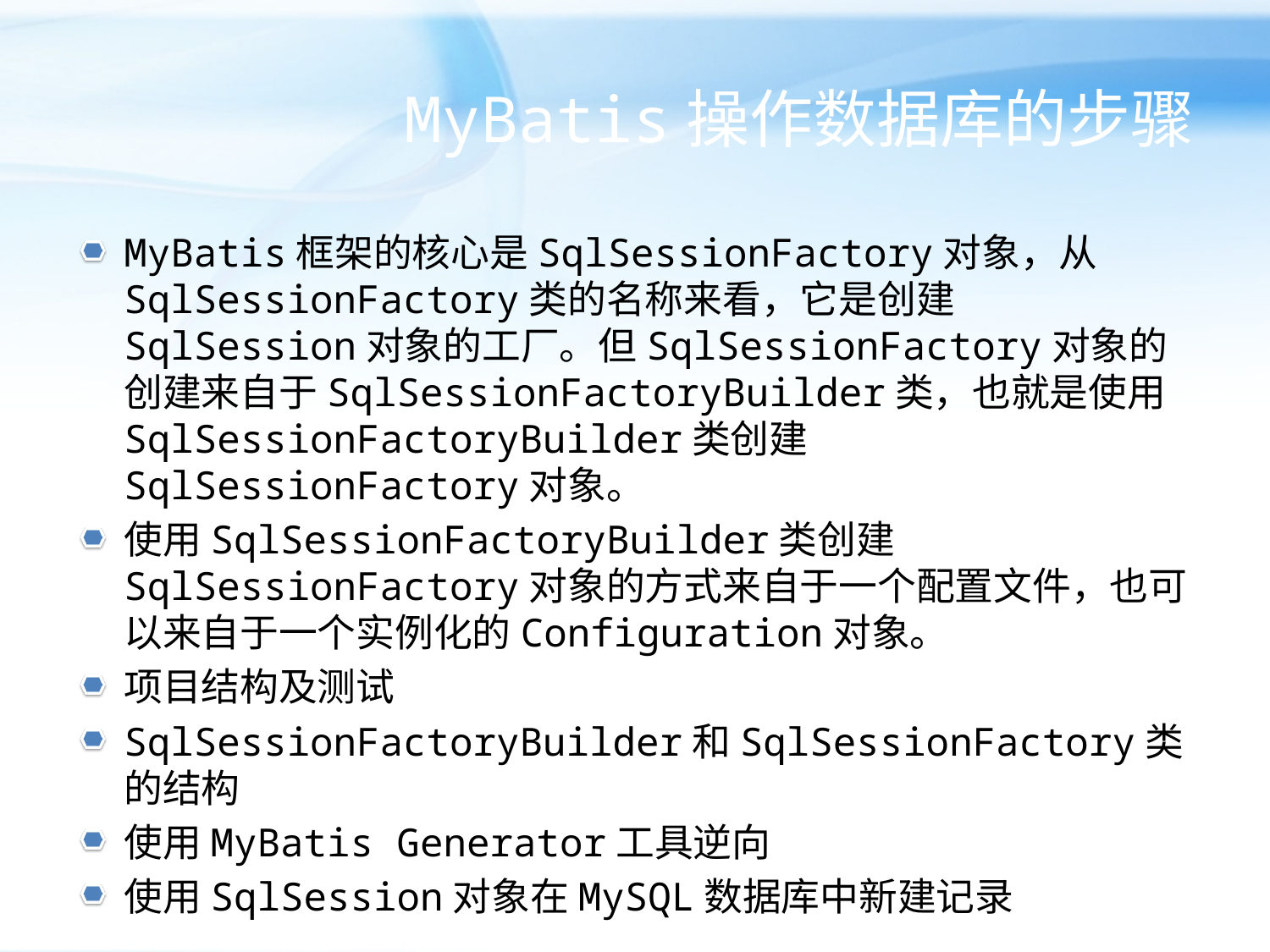

# MyBatis操作数据库的步骤
MyBatis框架的核心是SqlSessionFactory对象，从SqlSessionFactory类的名称来看，它是创建SqlSession对象的工厂。但SqlSessionFactory对象的创建来自于SqlSessionFactoryBuilder类，也就是使用SqlSessionFactoryBuilder类创建SqlSessionFactory对象。
使用SqlSessionFactoryBuilder类创建SqlSessionFactory对象的方式来自于一个配置文件，也可以来自于一个实例化的Configuration对象。
项目结构及测试
SqlSessionFactoryBuilder和SqlSessionFactory类的结构
使用MyBatis Generator工具逆向
使用SqlSession对象在MySQL数据库中新建记录